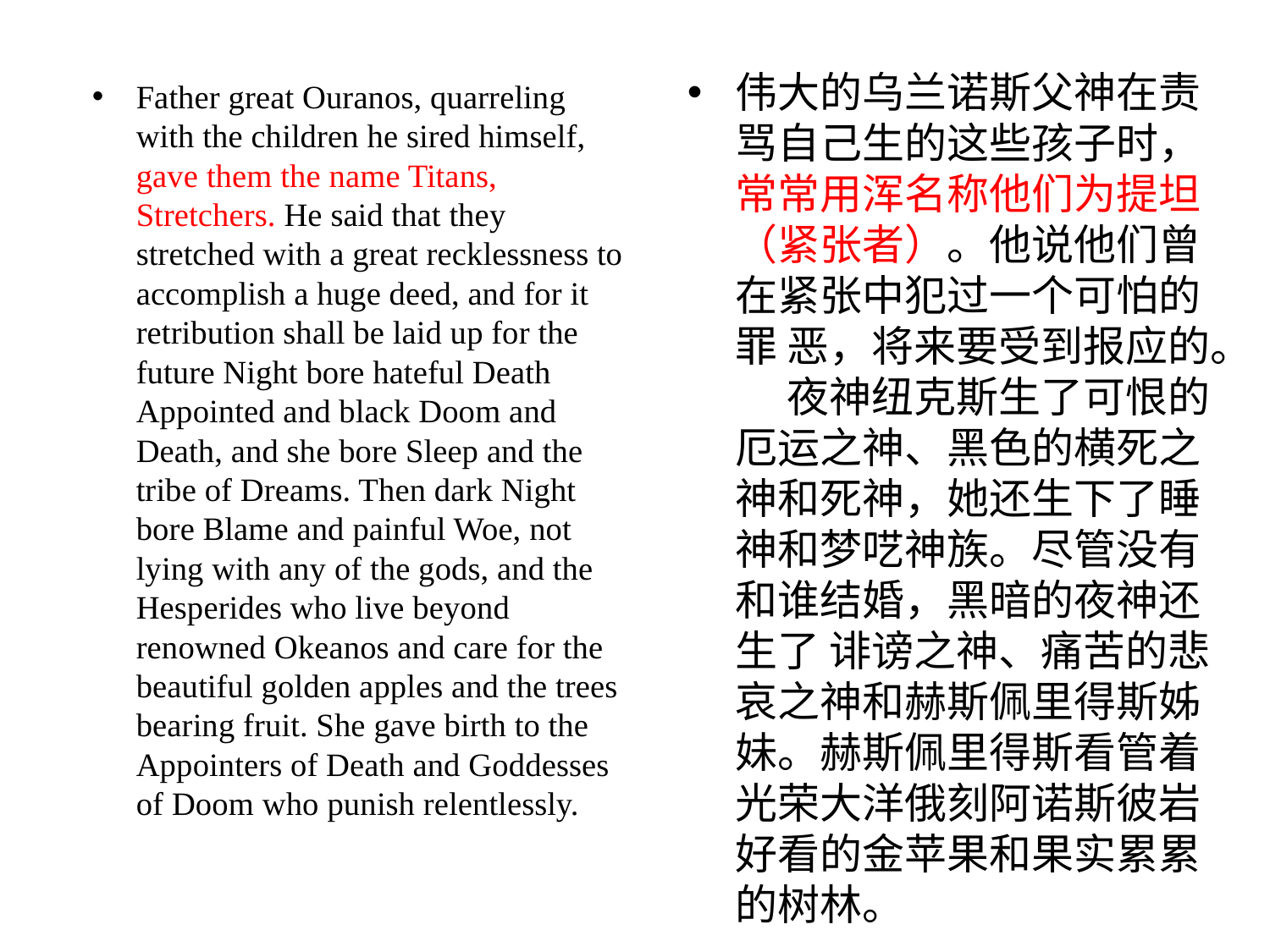

伟⼤的乌兰诺斯⽗神在责骂⾃⼰⽣的这些孩⼦时，常常⽤浑名称他们为提坦（紧张者）。他说他们曾在紧张中犯过⼀个可怕的罪 恶，将来要受到报应的。 　夜神纽克斯⽣了可恨的厄运之神、⿊⾊的横死之神和死神，她还⽣下了睡神和梦呓神族。尽管没有和谁结婚，⿊暗的夜神还⽣了 诽谤之神、痛苦的悲哀之神和赫斯佩⾥得斯姊妹。赫斯佩⾥得斯看管着光荣⼤洋俄刻阿诺斯彼岩好看的⾦苹果和果实累累的树林。
Father great Ouranos, quarreling with the children he sired himself, gave them the name Titans, Stretchers. He said that they stretched with a great recklessness to accomplish a huge deed, and for it retribution shall be laid up for the future Night bore hateful Death Appointed and black Doom and Death, and she bore Sleep and the tribe of Dreams. Then dark Night bore Blame and painful Woe, not lying with any of the gods, and the Hesperides who live beyond renowned Okeanos and care for the beautiful golden apples and the trees bearing fruit. She gave birth to the Appointers of Death and Goddesses of Doom who punish relentlessly.